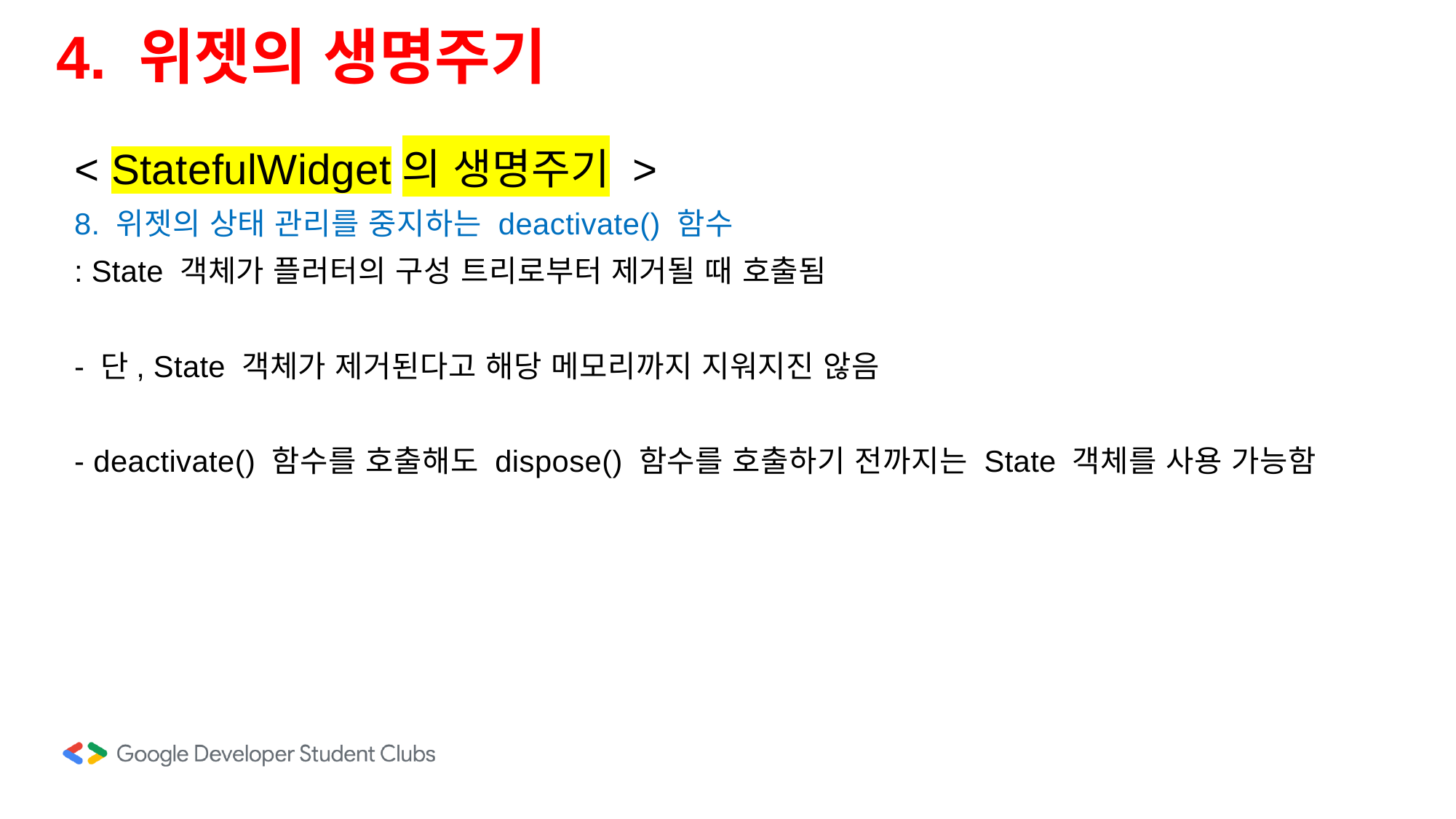

4. 위젯의 생명주기
< StatefulWidget의 생명주기 >
8. 위젯의 상태 관리를 중지하는 deactivate() 함수
: State 객체가 플러터의 구성 트리로부터 제거될 때 호출됨

- 단, State 객체가 제거된다고 해당 메모리까지 지워지진 않음

- deactivate() 함수를 호출해도 dispose() 함수를 호출하기 전까지는 State 객체를 사용 가능함